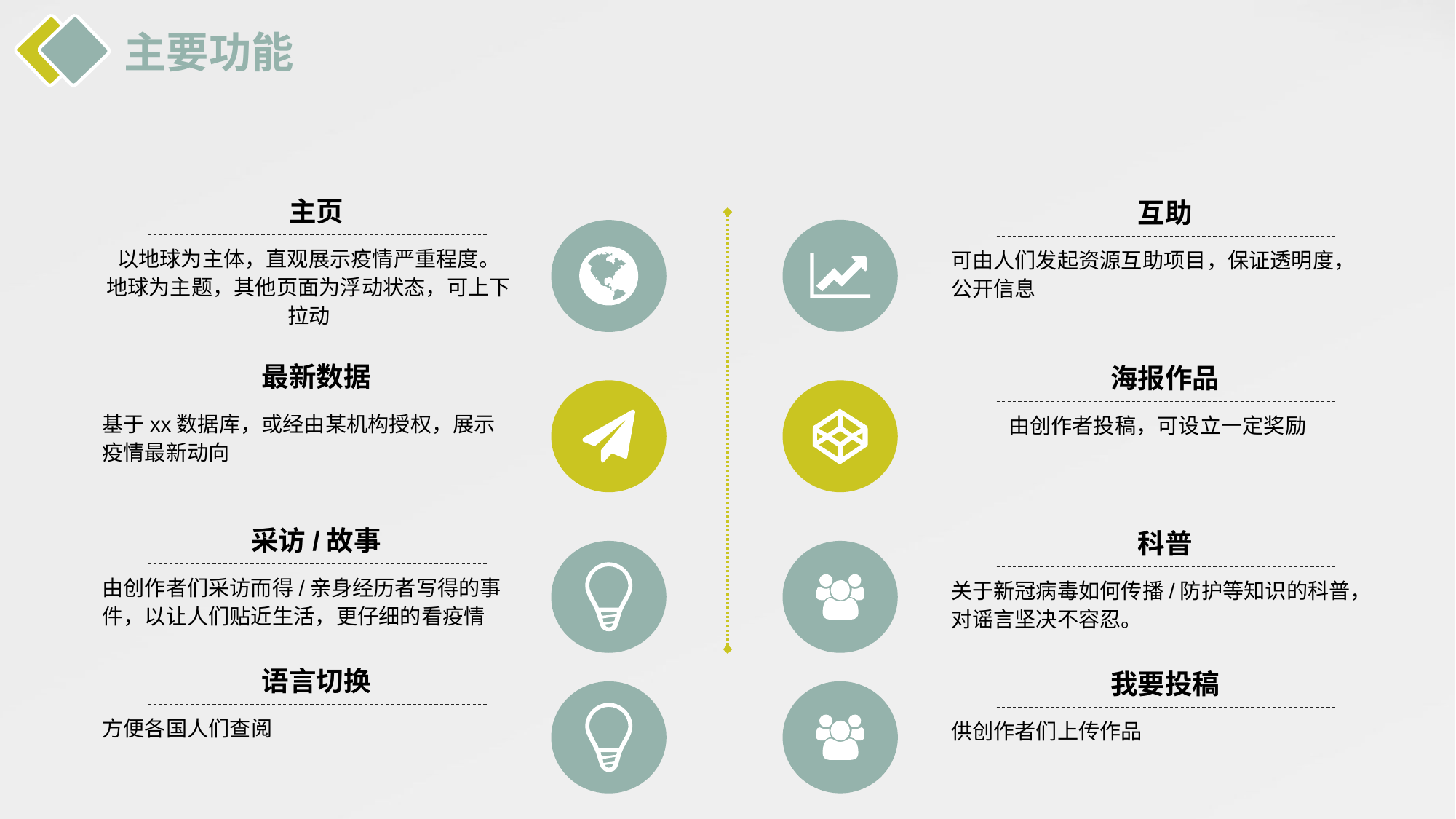

主要功能

主页
以地球为主体，直观展示疫情严重程度。
地球为主题，其他页面为浮动状态，可上下拉动
互助
可由人们发起资源互助项目，保证透明度，公开信息

最新数据
基于xx数据库，或经由某机构授权，展示疫情最新动向
海报作品
由创作者投稿，可设立一定奖励

采访/故事
由创作者们采访而得/亲身经历者写得的事件，以让人们贴近生活，更仔细的看疫情
科普
关于新冠病毒如何传播/防护等知识的科普，对谣言坚决不容忍。

语言切换
方便各国人们查阅

我要投稿
供创作者们上传作品